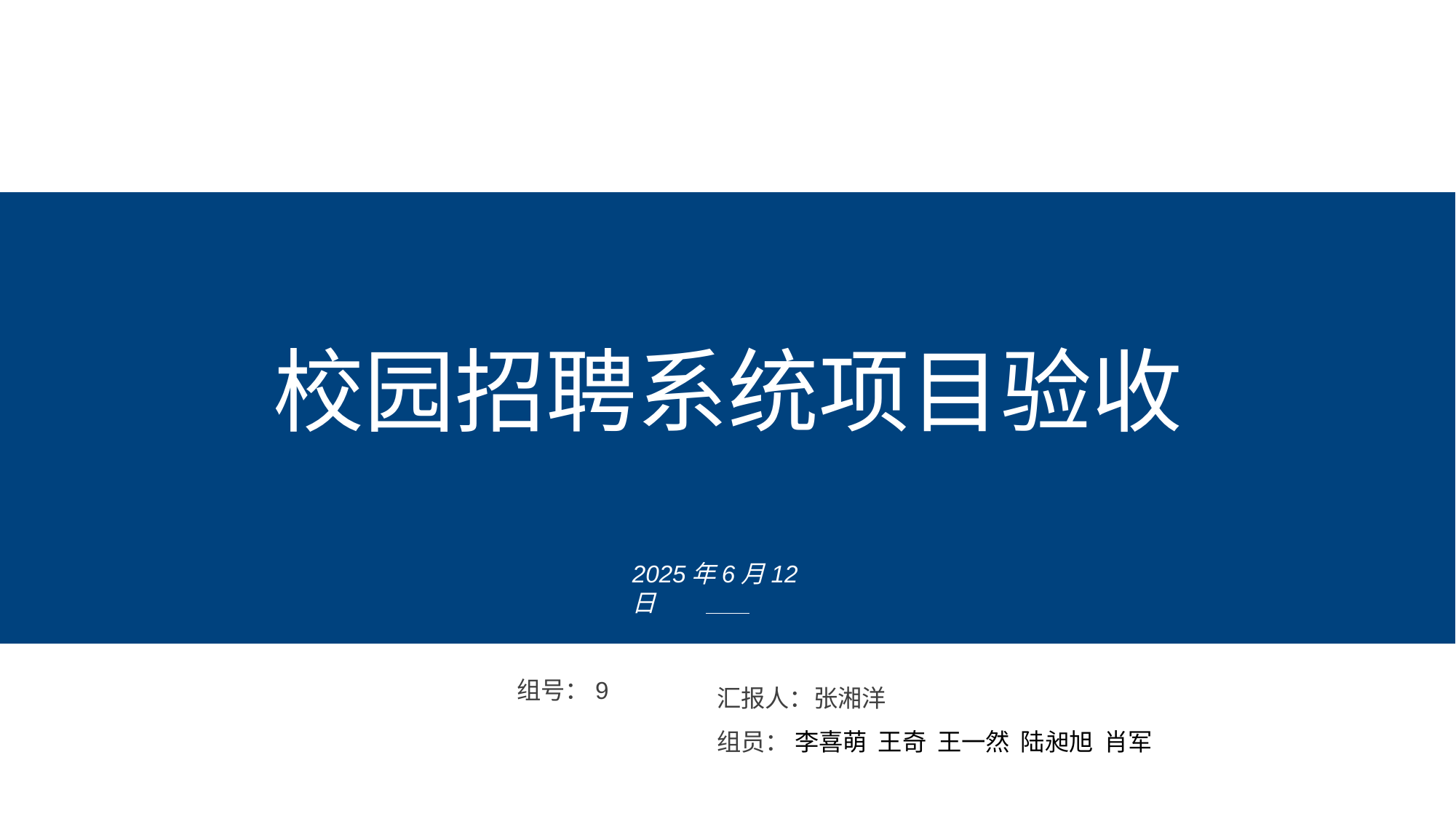

校园招聘系统项目验收
2025年6月12日
汇报人：张湘洋
组员： 李喜萌  王奇  王一然  陆昶旭  肖军
组号：9